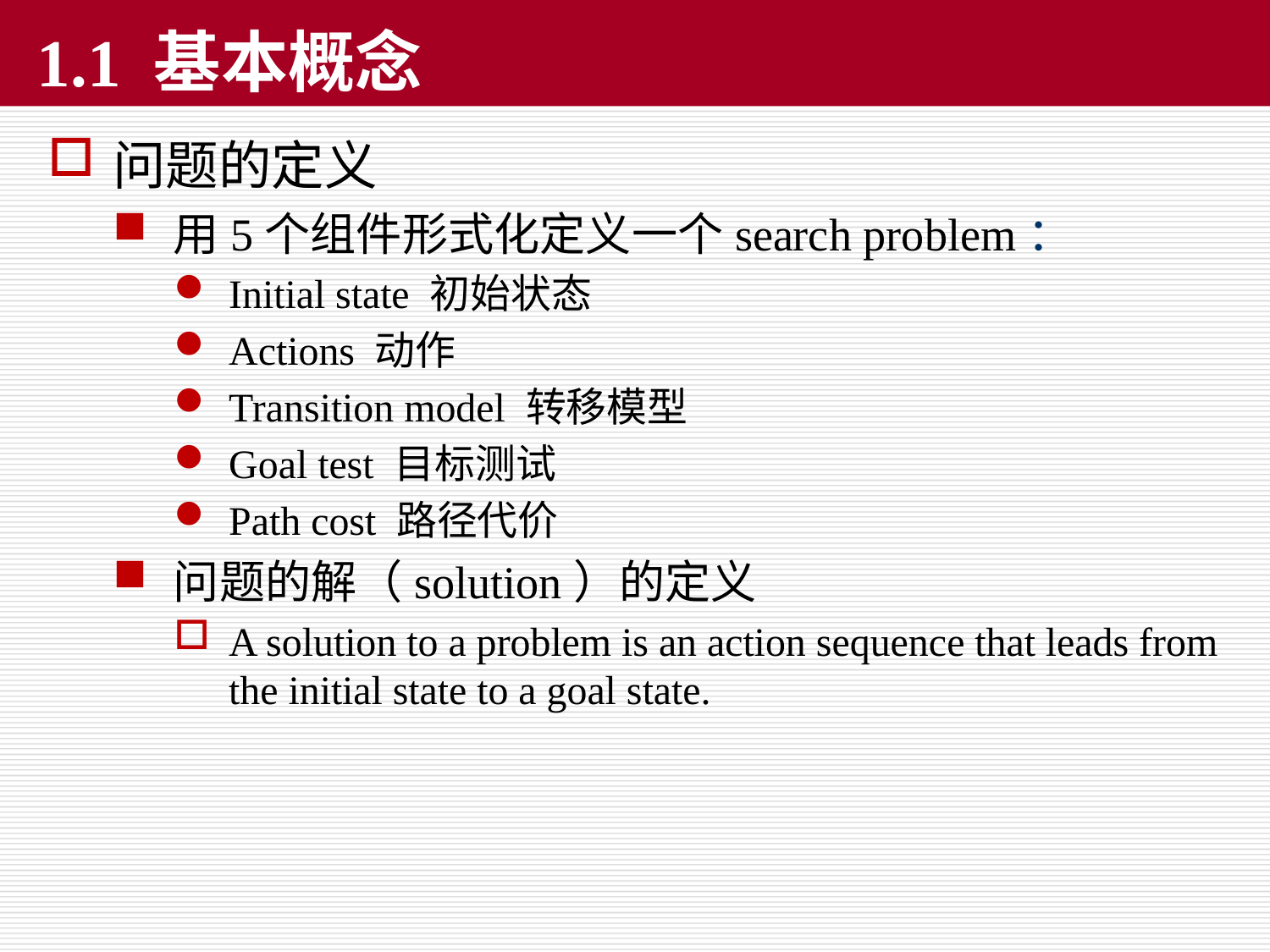

# 1.1 基本概念
问题的定义
用5个组件形式化定义一个search problem：
Initial state 初始状态
Actions 动作
Transition model 转移模型
Goal test 目标测试
Path cost 路径代价
问题的解（solution）的定义
A solution to a problem is an action sequence that leads from the initial state to a goal state.
3